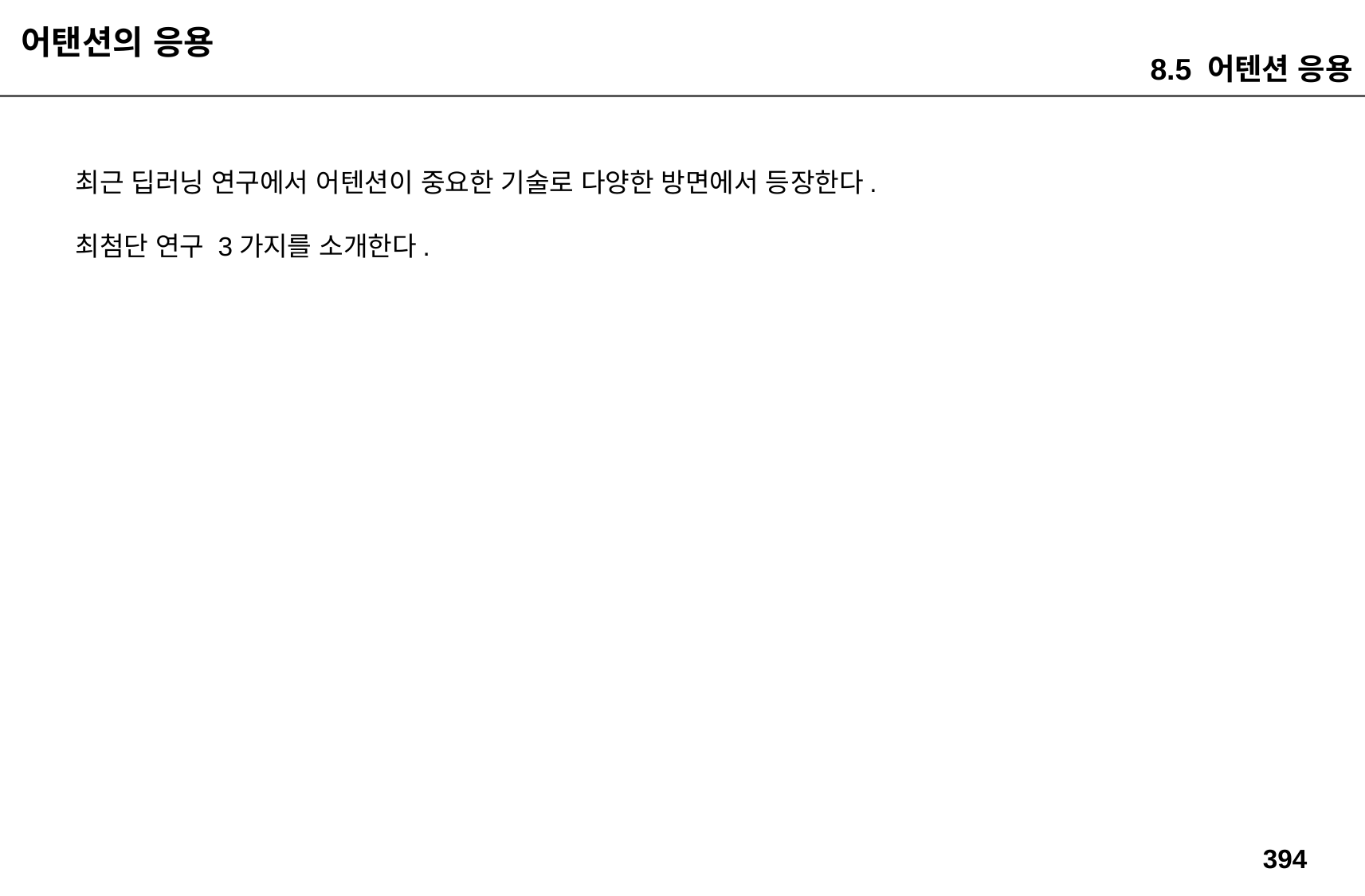

어탠션의 응용
8.5 어텐션 응용
최근 딥러닝 연구에서 어텐션이 중요한 기술로 다양한 방면에서 등장한다.

최첨단 연구 3가지를 소개한다.